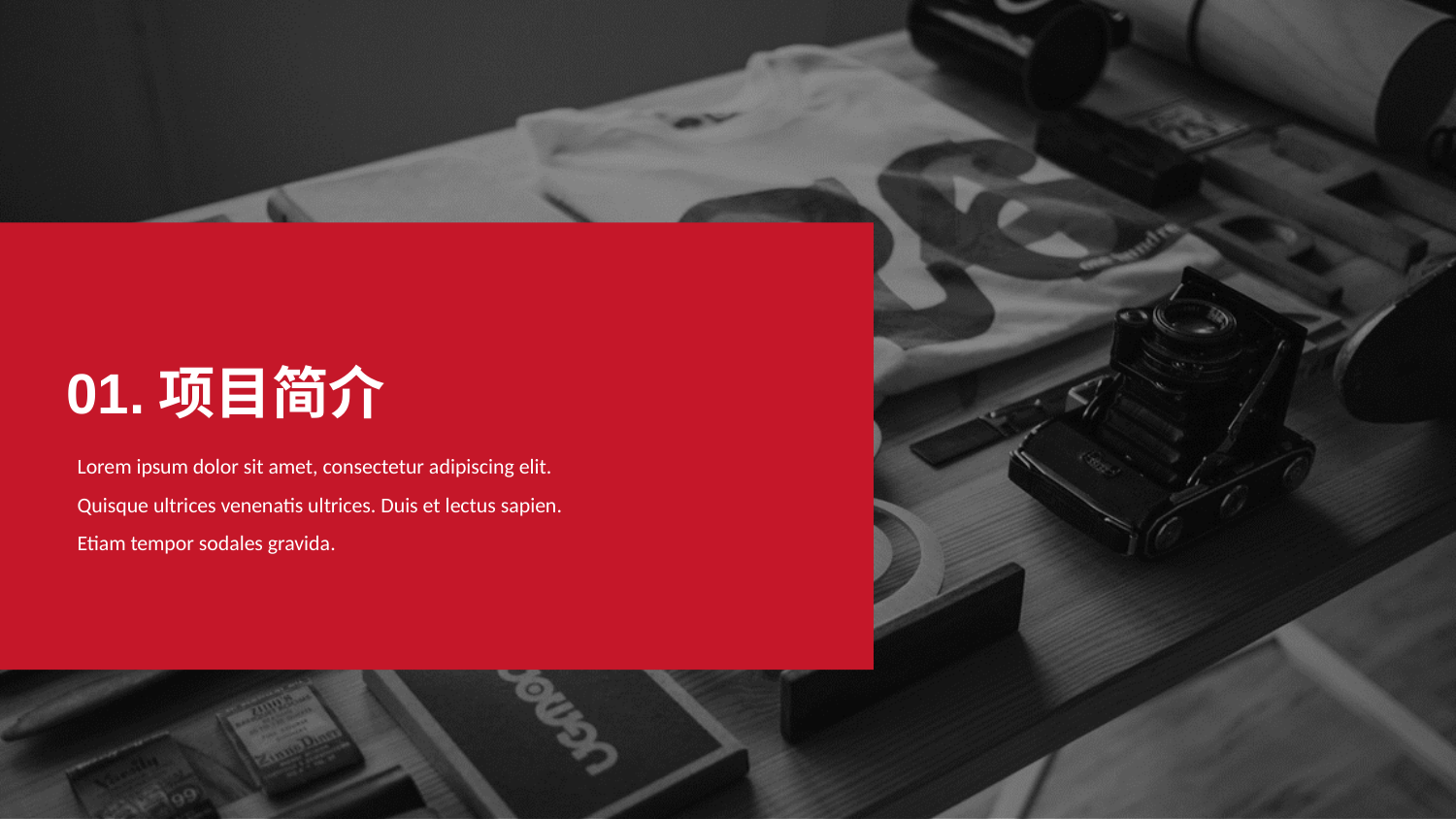

01.项目简介
Lorem ipsum dolor sit amet, consectetur adipiscing elit. Quisque ultrices venenatis ultrices. Duis et lectus sapien. Etiam tempor sodales gravida.